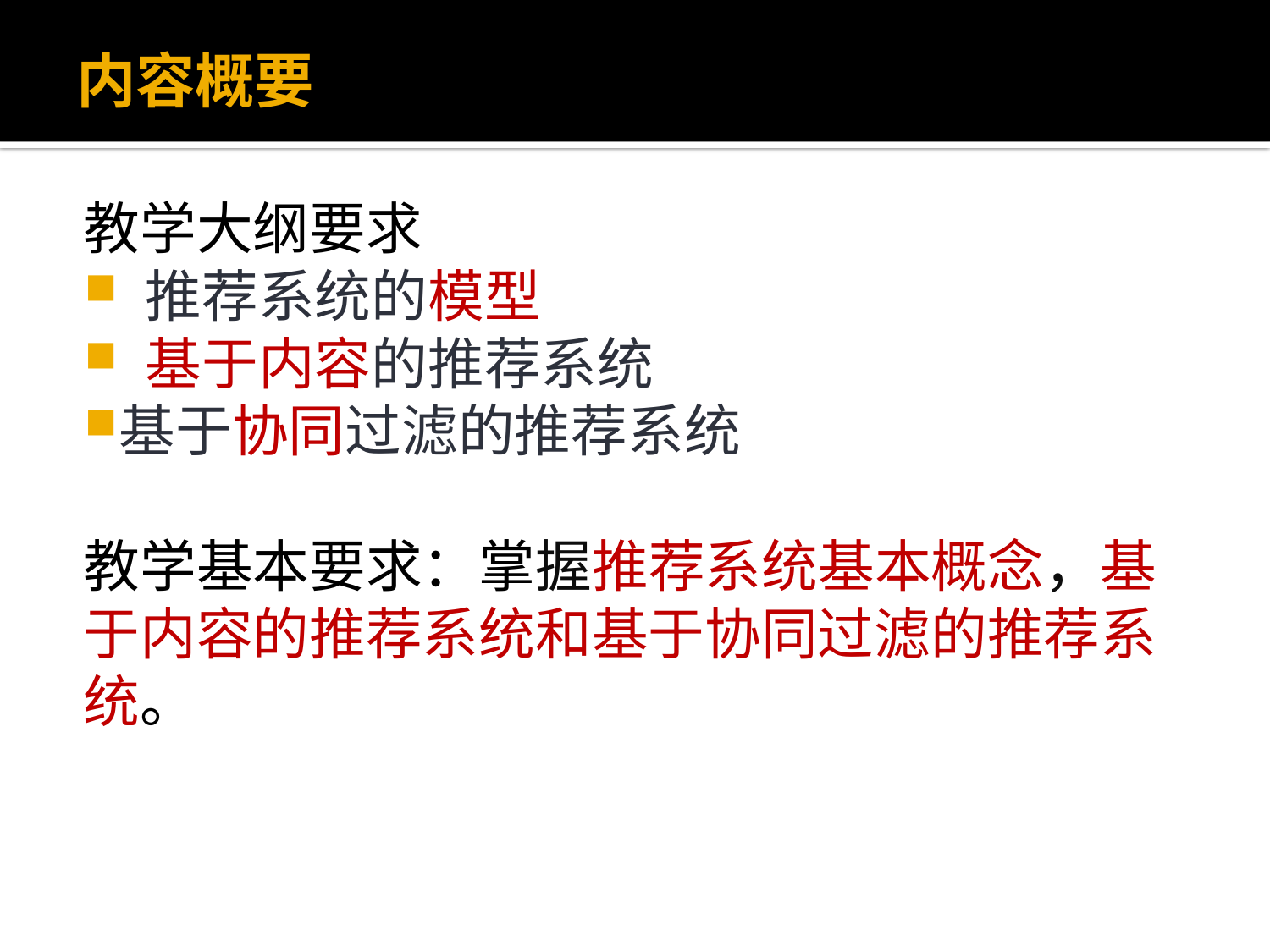

# 内容概要
教学大纲要求
 推荐系统的模型
 基于内容的推荐系统
基于协同过滤的推荐系统

教学基本要求：掌握推荐系统基本概念，基于内容的推荐系统和基于协同过滤的推荐系统。